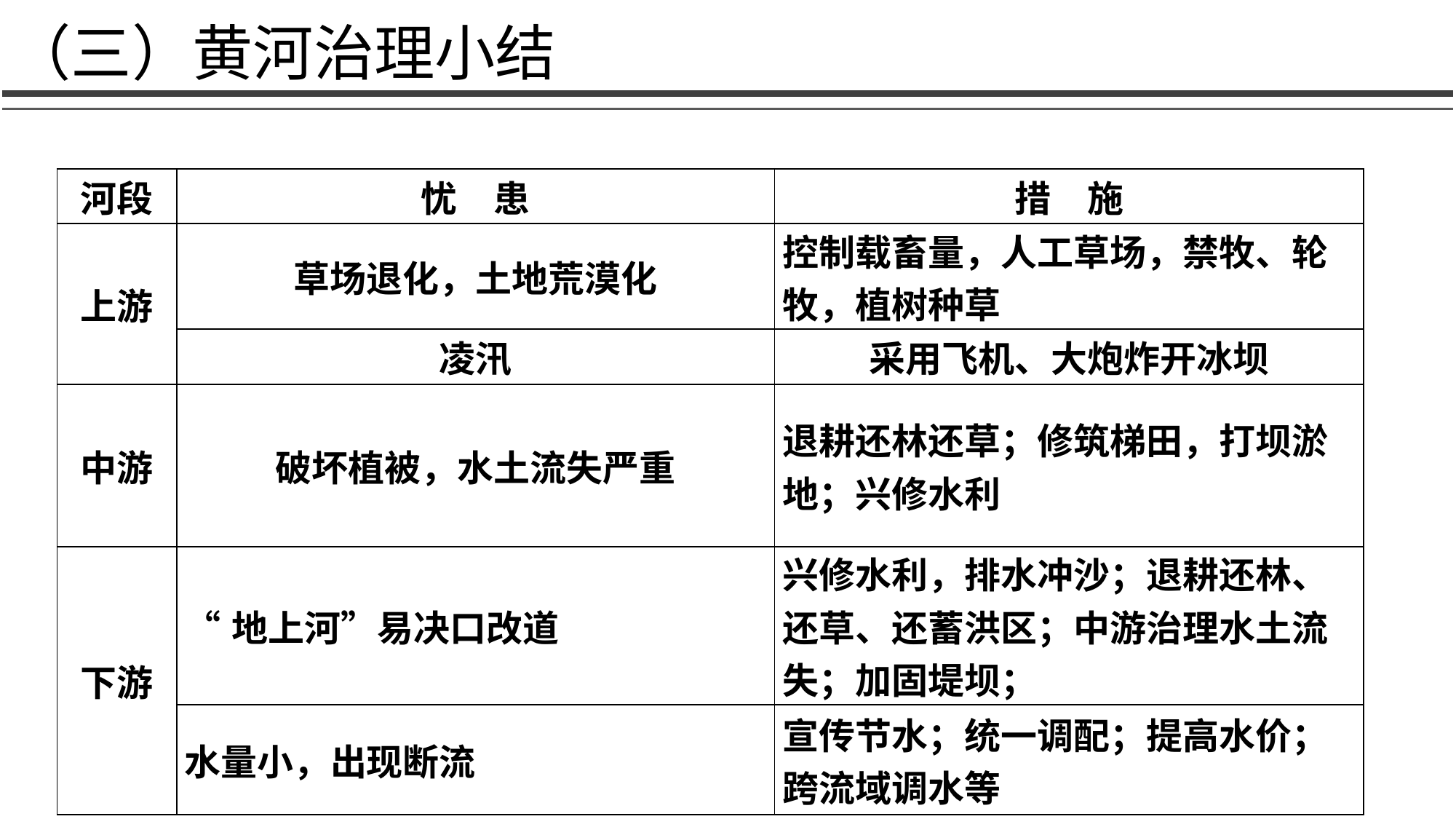

（三）黄河治理小结
| 河段 | 忧　患 | 措　施 |
| --- | --- | --- |
| 上游 | 草场退化，土地荒漠化 | 控制载畜量，人工草场，禁牧、轮牧，植树种草 |
|  | 凌汛 | 采用飞机、大炮炸开冰坝 |
| 中游 | 破坏植被，水土流失严重 | 退耕还林还草；修筑梯田，打坝淤地；兴修水利 |
| 下游 | “地上河”易决口改道 | 兴修水利，排水冲沙；退耕还林、还草、还蓄洪区；中游治理水土流失；加固堤坝； |
|  | 水量小，出现断流 | 宣传节水；统一调配；提高水价；跨流域调水等 |